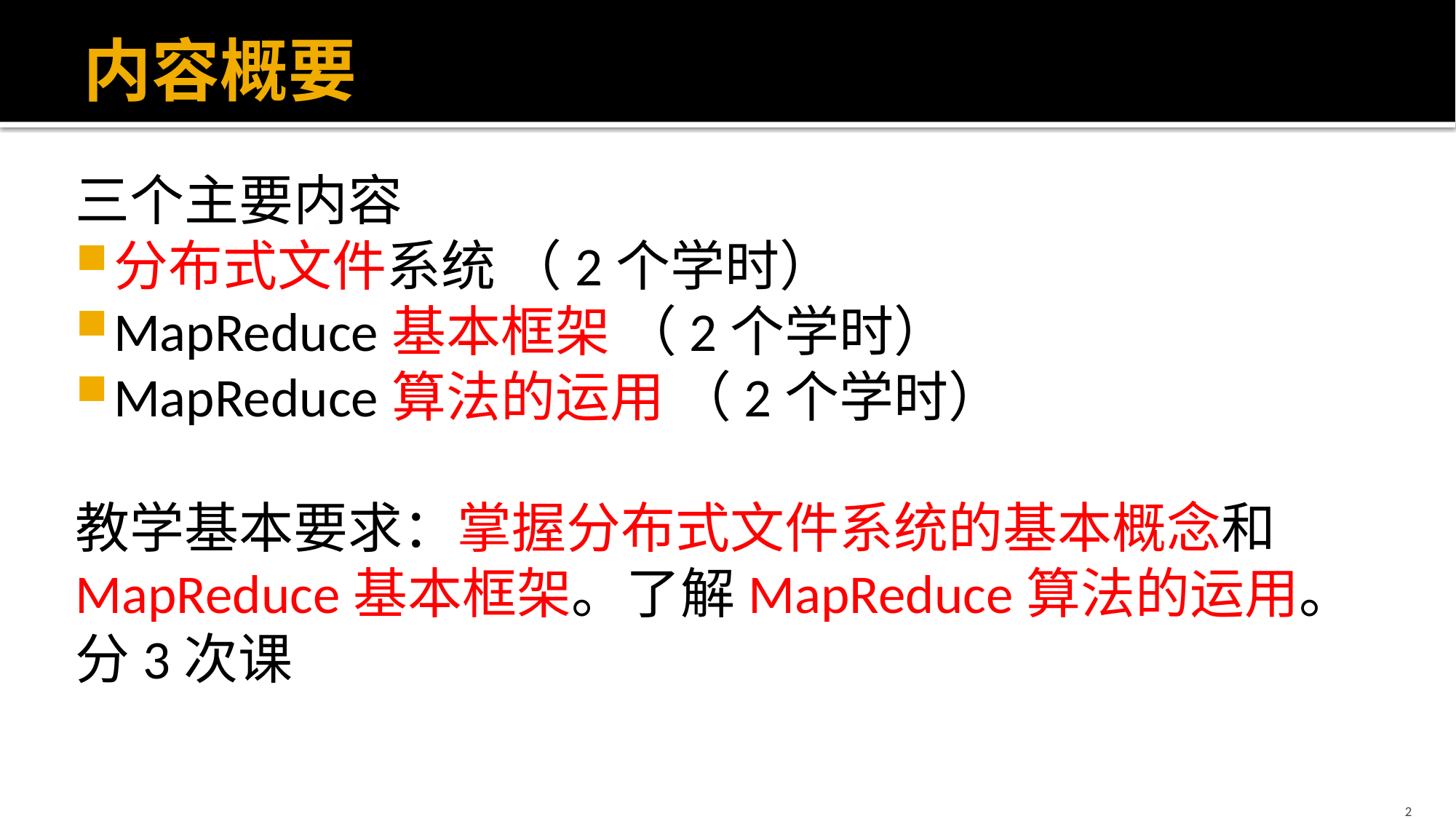

# 内容概要
三个主要内容
分布式文件系统 （2个学时）
MapReduce基本框架 （2个学时）
MapReduce算法的运用 （2个学时）

教学基本要求：掌握分布式文件系统的基本概念和MapReduce基本框架。了解MapReduce算法的运用。
分3次课

2